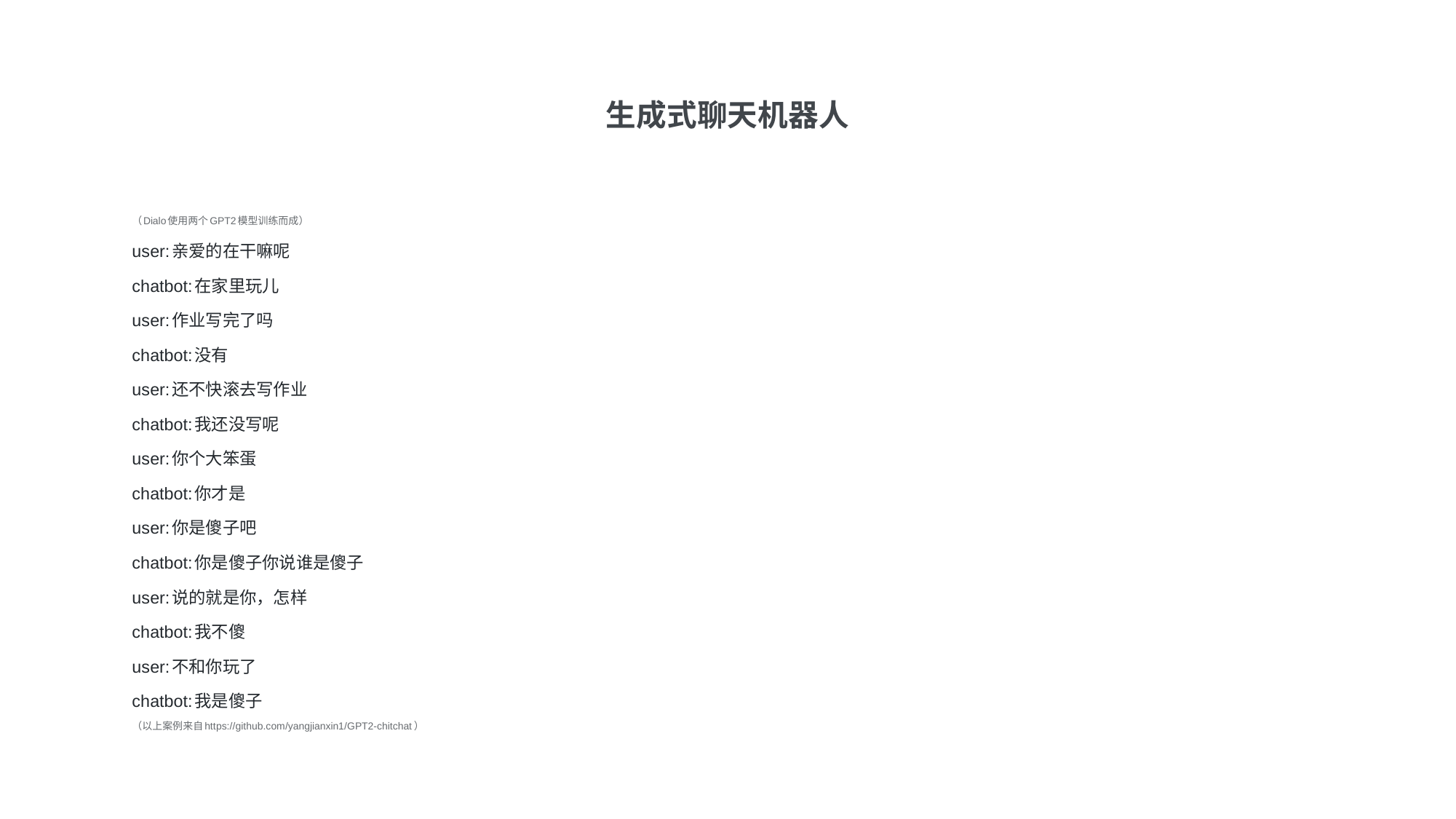

生成式聊天机器人
（Dialo使用两个GPT2模型训练而成）
user:亲爱的在干嘛呢
chatbot:在家里玩儿
user:作业写完了吗
chatbot:没有
user:还不快滚去写作业
chatbot:我还没写呢
user:你个大笨蛋
chatbot:你才是
user:你是傻子吧
chatbot:你是傻子你说谁是傻子
user:说的就是你，怎样
chatbot:我不傻
user:不和你玩了
chatbot:我是傻子
（以上案例来自https://github.com/yangjianxin1/GPT2-chitchat）